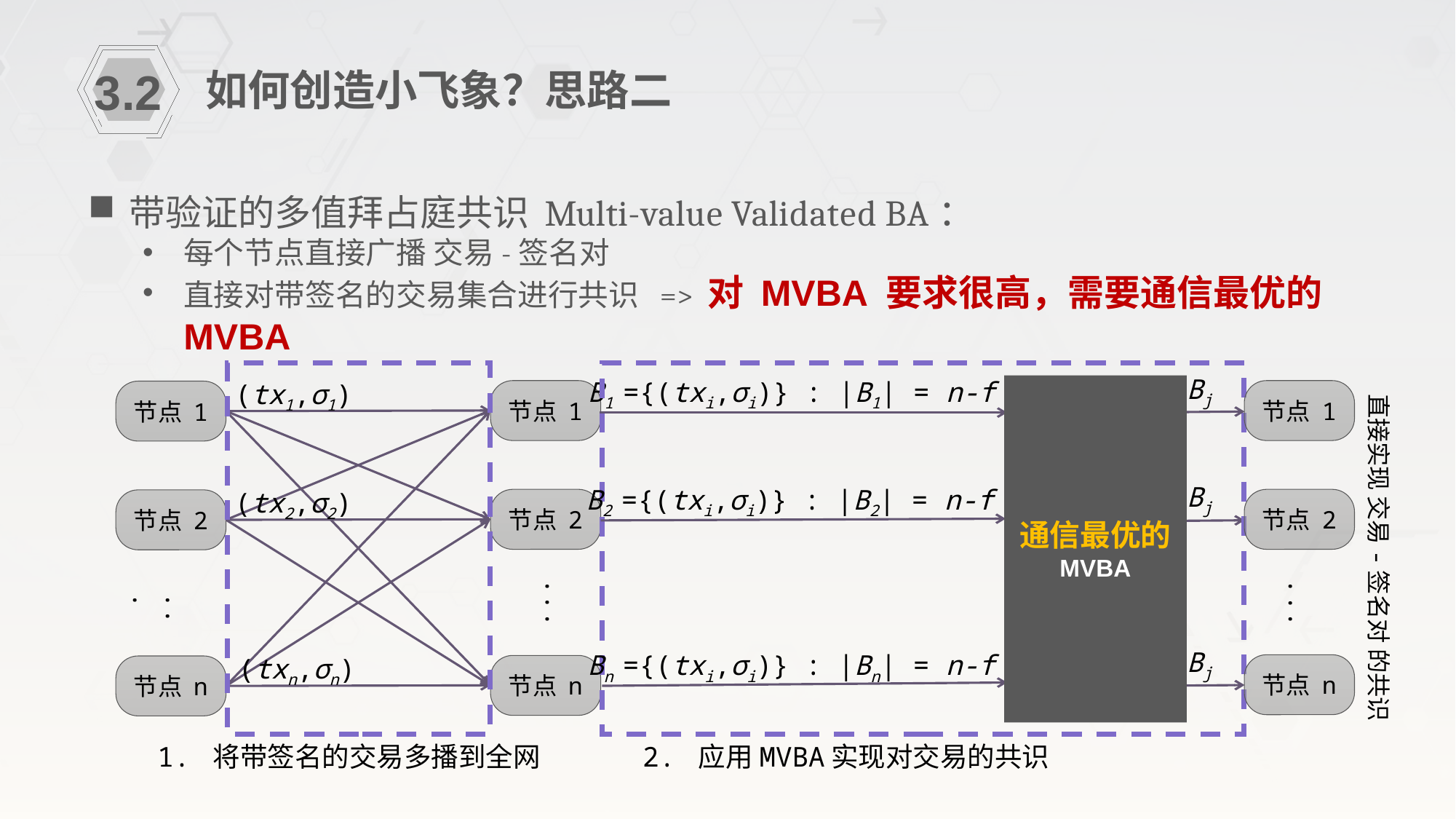

如何创造小飞象？思路二
3.2
带验证的多值拜占庭共识 Multi-value Validated BA：
每个节点直接广播 交易-签名对
直接对带签名的交易集合进行共识  => 对 MVBA 要求很高，需要通信最优的 MVBA

Bj
B1 ={(txi,σi)} : |B1| = n-f
(tx1,σ1)
通信最优的
MVBA
节点 1
节点 1
节点 1
直接实现 交易-签名对 的共识
Bj
B2 ={(txi,σi)} : |B2| = n-f
(tx2,σ2)
节点 2
节点 2
节点 2
...
...
...
Bj
Bn ={(txi,σi)} : |Bn| = n-f
(txn,σn)
节点 n
节点 n
节点 n
1. 将带签名的交易多播到全网
2. 应用MVBA实现对交易的共识